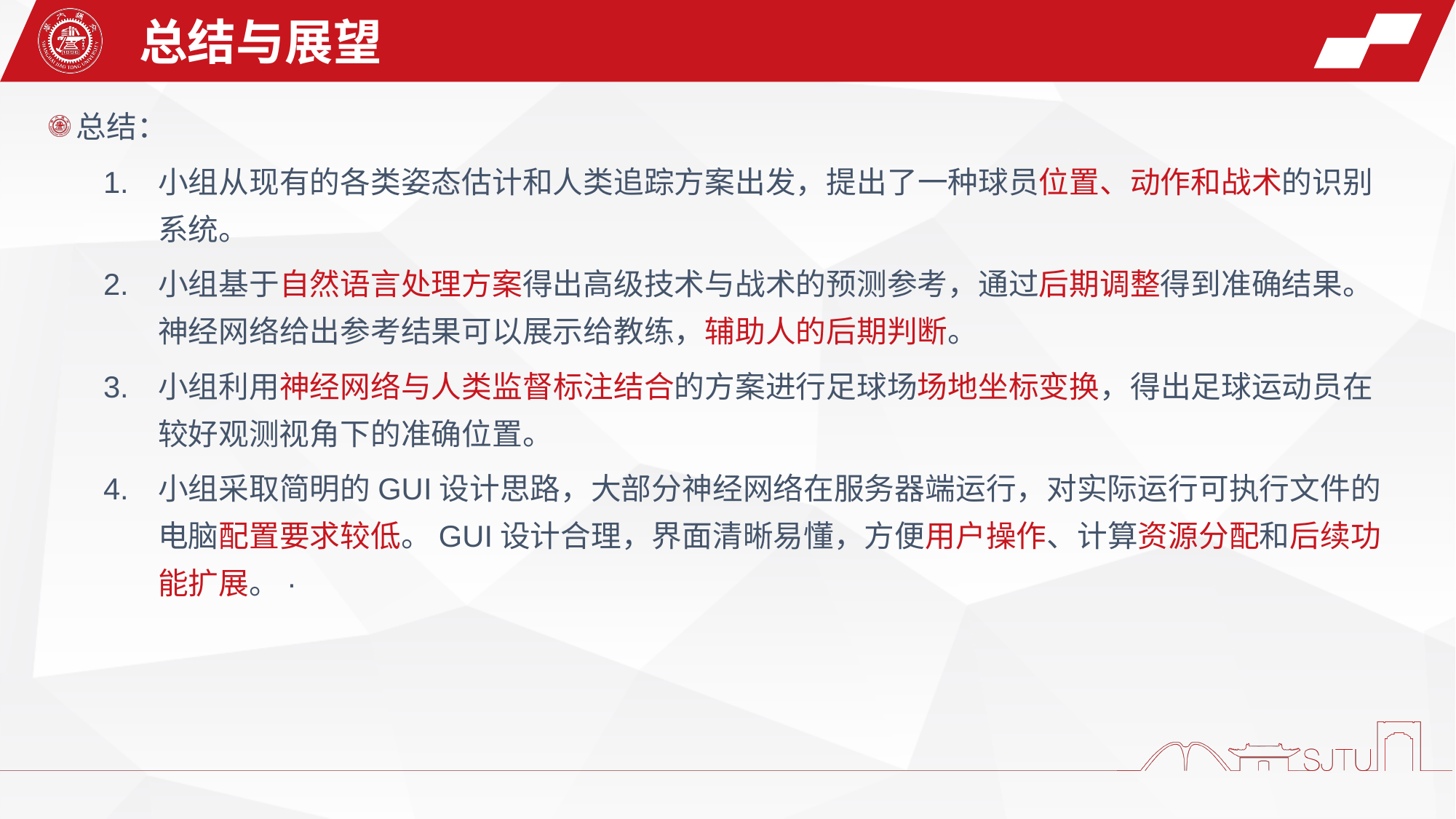

总结与展望
总结：
小组从现有的各类姿态估计和人类追踪方案出发，提出了一种球员位置、动作和战术的识别系统。
小组基于自然语言处理方案得出高级技术与战术的预测参考，通过后期调整得到准确结果。神经网络给出参考结果可以展示给教练，辅助人的后期判断。
小组利用神经网络与人类监督标注结合的方案进行足球场场地坐标变换，得出足球运动员在较好观测视角下的准确位置。
小组采取简明的GUI设计思路，大部分神经网络在服务器端运行，对实际运行可执行文件的电脑配置要求较低。GUI设计合理，界面清晰易懂，方便用户操作、计算资源分配和后续功能扩展。·